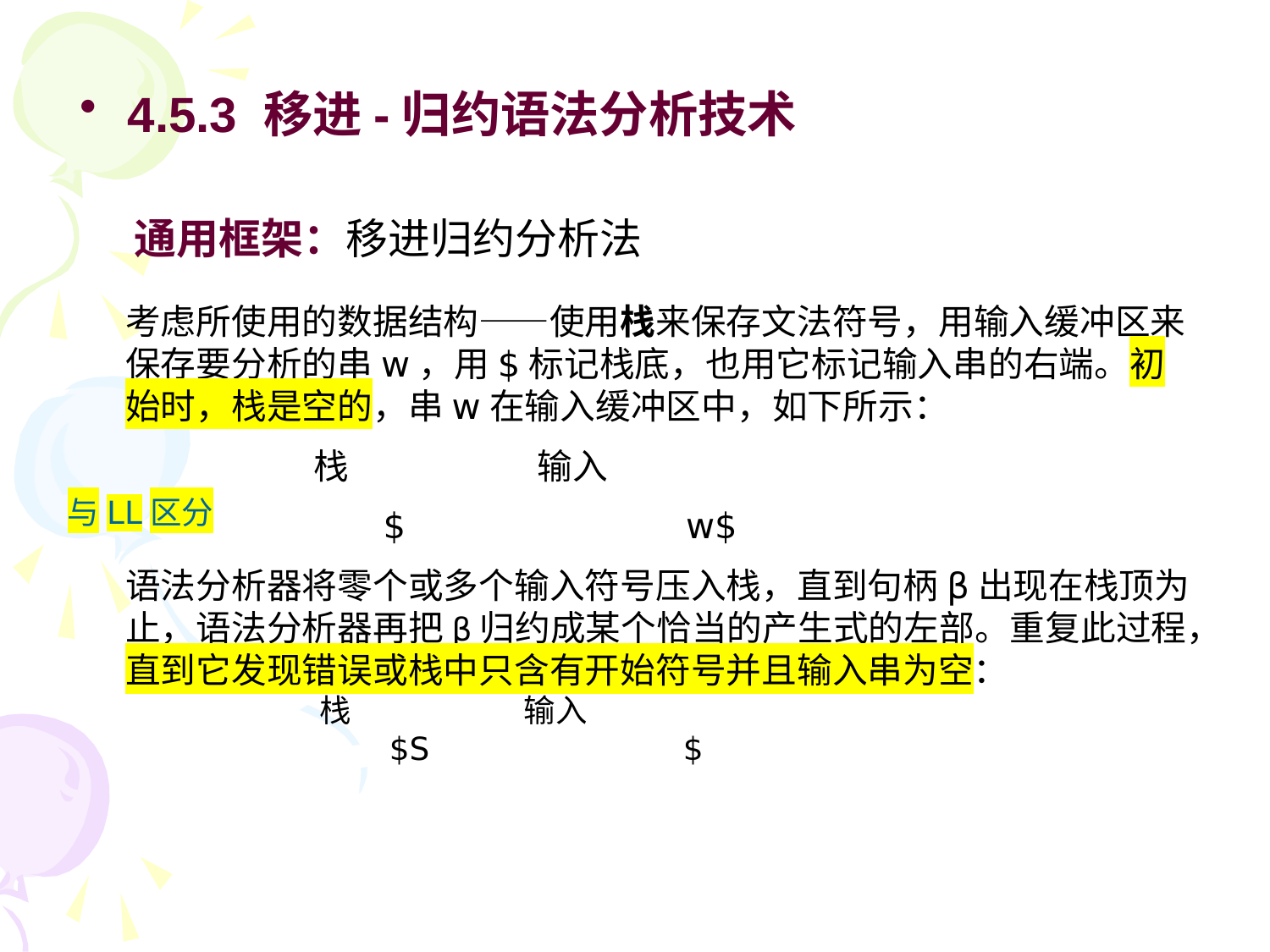

4.5.3 移进-归约语法分析技术
通用框架：移进归约分析法
考虑所使用的数据结构——使用栈来保存文法符号，用输入缓冲区来保存要分析的串w，用$标记栈底，也用它标记输入串的右端。初始时，栈是空的，串w在输入缓冲区中，如下所示：
                       栈                        输入
                       $                         w$
语法分析器将零个或多个输入符号压入栈，直到句柄β出现在栈顶为止，语法分析器再把β归约成某个恰当的产生式的左部。重复此过程，直到它发现错误或栈中只含有开始符号并且输入串为空：
                          栈                        输入
                          $S                         $
与LL区分
110